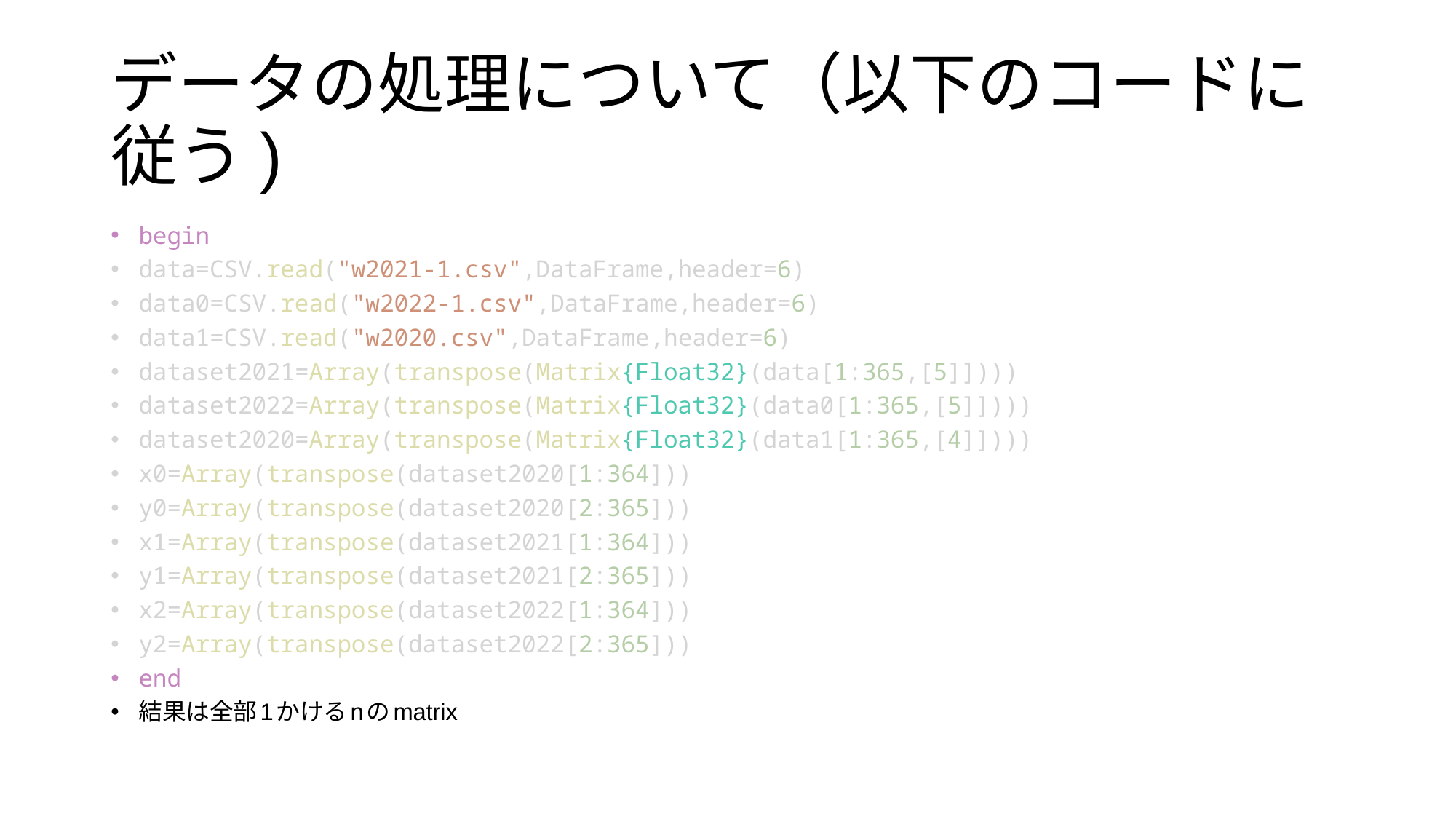

# データの処理について（以下のコードに従う)
begin
data=CSV.read("w2021-1.csv",DataFrame,header=6)
data0=CSV.read("w2022-1.csv",DataFrame,header=6)
data1=CSV.read("w2020.csv",DataFrame,header=6)
dataset2021=Array(transpose(Matrix{Float32}(data[1:365,[5]])))
dataset2022=Array(transpose(Matrix{Float32}(data0[1:365,[5]])))
dataset2020=Array(transpose(Matrix{Float32}(data1[1:365,[4]])))
x0=Array(transpose(dataset2020[1:364]))
y0=Array(transpose(dataset2020[2:365]))
x1=Array(transpose(dataset2021[1:364]))
y1=Array(transpose(dataset2021[2:365]))
x2=Array(transpose(dataset2022[1:364]))
y2=Array(transpose(dataset2022[2:365]))
end
結果は全部1かけるnのmatrix